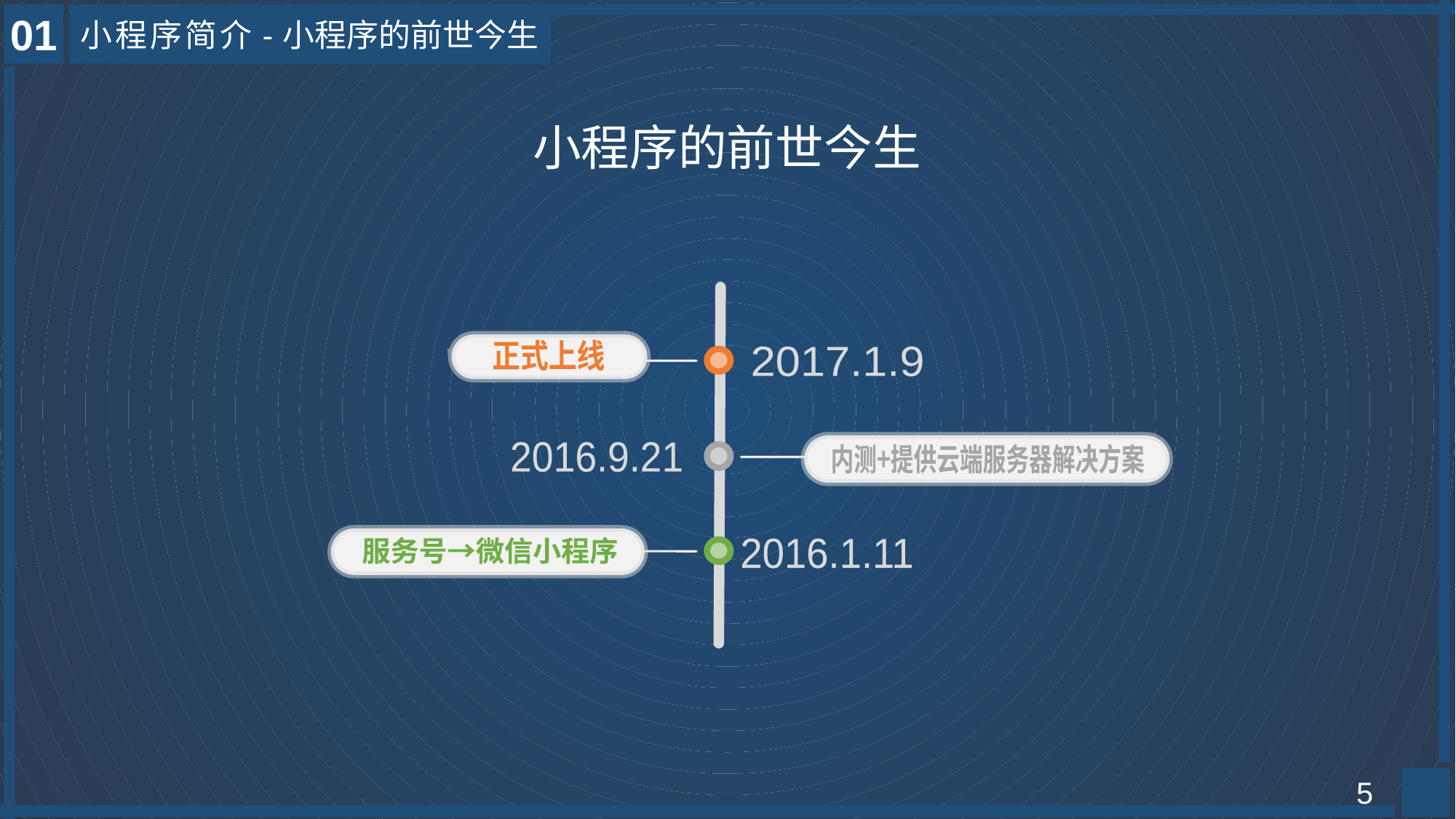

01
小程序简介-小程序的前世今生

小程序的前世今生

正式上线

内测+提供云端服务器解决方案

服务号→微信小程序

2016.1.11

2017.1.9

2016.9.21

5